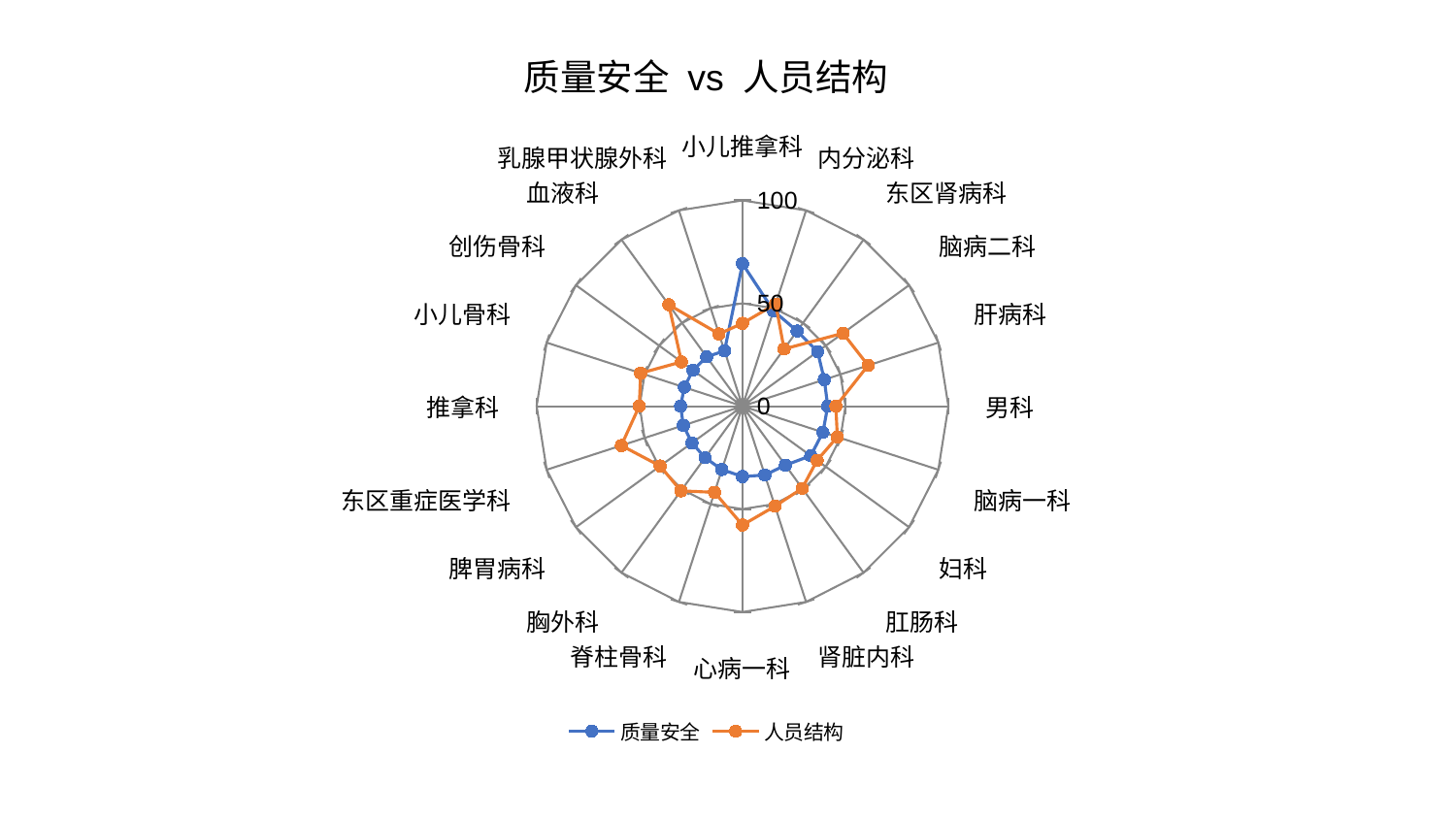

### Chart: 质量安全 vs 人员结构

| Category | 质量安全 | 人员结构 |
|---|---|---|
| 小儿推拿科 | 69.21862965486271 | 40.26105779925423 |
| 内分泌科 | 48.761950582508106 | 52.200993379737845 |
| 东区肾病科 | 45.140386438060304 | 34.358957218788376 |
| 脑病二科 | 45.10355414565082 | 60.3328232792979 |
| 肝病科 | 41.788952491124725 | 64.14735606821992 |
| 男科 | 41.41038420541579 | 45.36089090977397 |
| 脑病一科 | 41.076330598537574 | 48.420793392607656 |
| 妇科 | 40.9751018404622 | 44.80040852164844 |
| 肛肠科 | 35.4493068884678 | 49.346940705608496 |
| 肾脏内科 | 35.15852303330725 | 51.10072767414711 |
| 心病一科 | 34.204781822665765 | 57.76261880230392 |
| 脊柱骨科 | 32.3836564768763 | 44.002027955408934 |
| 胸外科 | 30.94091411020525 | 50.890131992168854 |
| 脾胃病科 | 30.371393576466595 | 49.45049519206729 |
| 东区重症医学科 | 30.22355348229046 | 61.88731854516516 |
| 推拿科 | 30.090849241472217 | 50.15332626271793 |
| 小儿骨科 | 29.750695413097834 | 52.00698184042108 |
| 创伤骨科 | 29.738141333344316 | 36.64781801394242 |
| 血液科 | 29.639747669505205 | 60.932941004704865 |
| 乳腺甲状腺外科 | 28.258935553608488 | 36.91908016141851 |
7